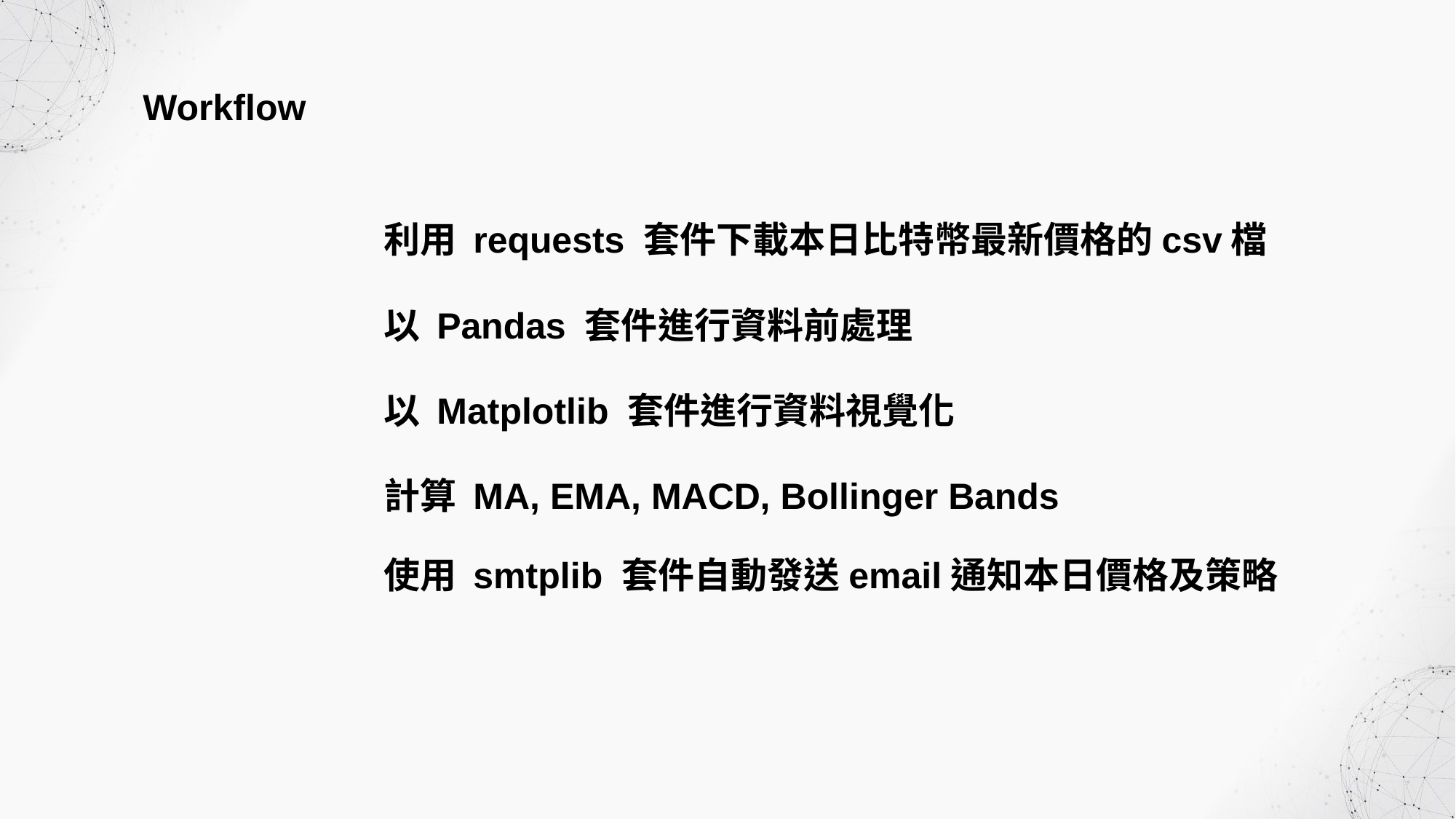

Workflow
利用 requests 套件下載本日比特幣最新價格的csv檔
以 Pandas 套件進行資料前處理
以 Matplotlib 套件進行資料視覺化
計算 MA, EMA, MACD, Bollinger Bands
使用 smtplib 套件自動發送email通知本日價格及策略